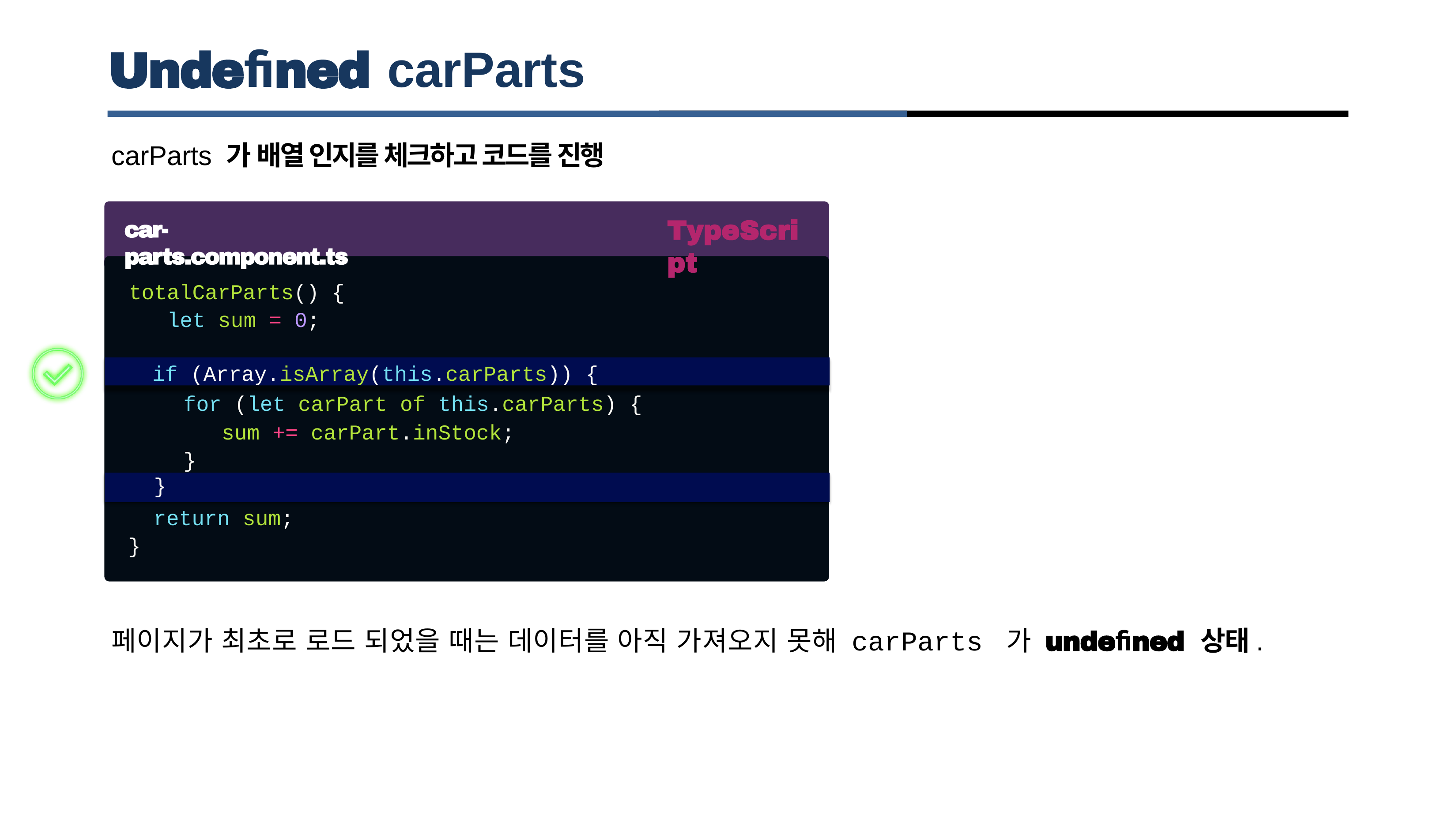

# Undeﬁned carParts
carParts 가 배열 인지를 체크하고 코드를 진행

TypeScript
car-parts.component.ts

totalCarParts() {  let sum = 0;

if (Array.isArray(this.carParts)) {
for (let carPart of this.carParts) {
sum += carPart.inStock;
}
}

return
sum;
}
페이지가 최초로 로드 되었을 때는 데이터를 아직 가져오지 못해 carParts 가 undeﬁned 상태.